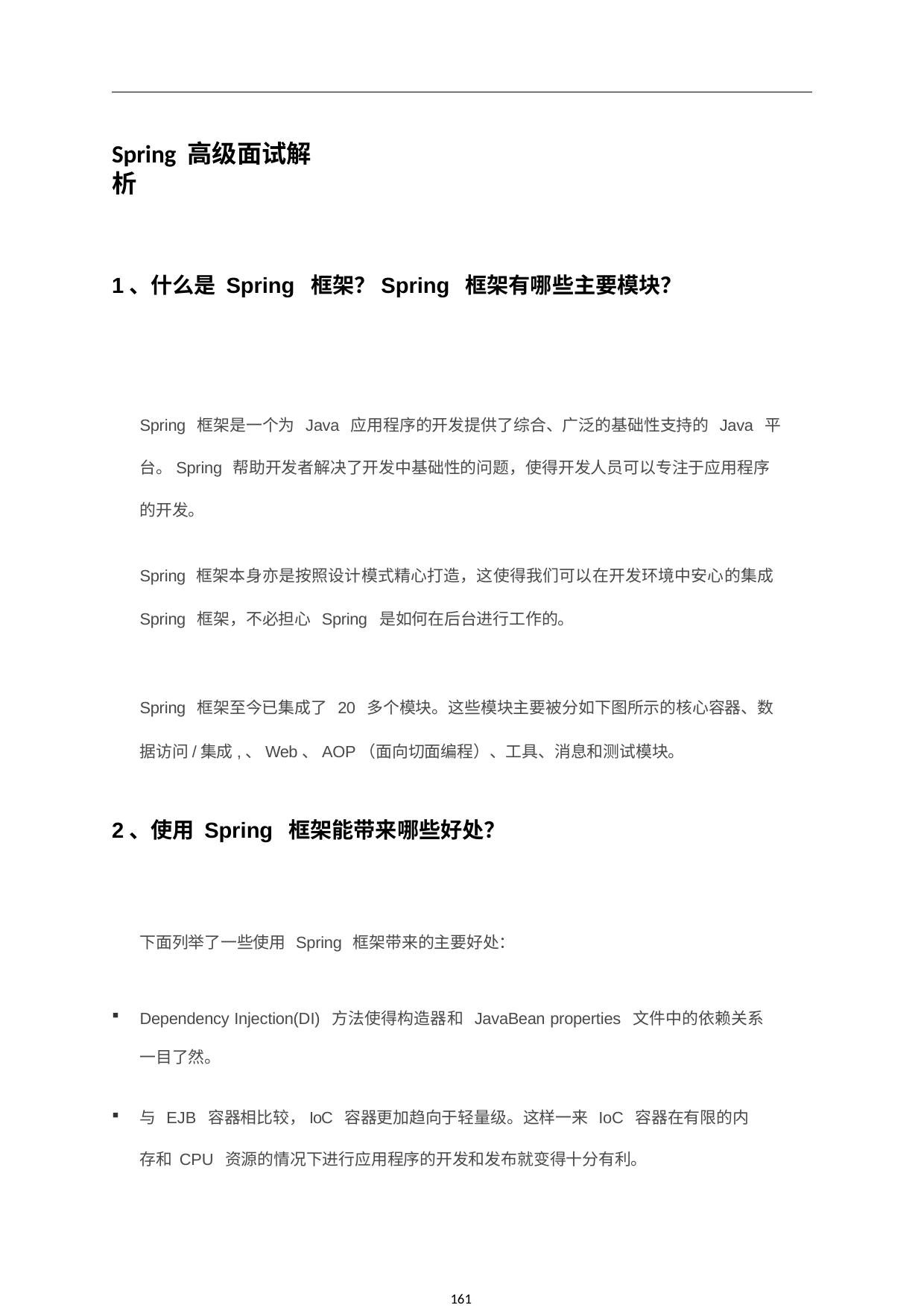

Spring 高级面试解析
1、什么是 Spring 框架？Spring 框架有哪些主要模块？
Spring 框架是一个为 Java 应用程序的开发提供了综合、广泛的基础性支持的 Java 平
台。Spring 帮助开发者解决了开发中基础性的问题，使得开发人员可以专注于应用程序 的开发。

Spring 框架本身亦是按照设计模式精心打造，这使得我们可以在开发环境中安心的集成 Spring 框架，不必担心 Spring 是如何在后台进行工作的。
Spring 框架至今已集成了 20 多个模块。这些模块主要被分如下图所示的核心容器、数

据访问/集成,、Web、AOP（面向切面编程）、工具、消息和测试模块。
2、使用 Spring 框架能带来哪些好处？
下面列举了一些使用 Spring 框架带来的主要好处：
Dependency Injection(DI) 方法使得构造器和 JavaBean properties 文件中的依赖关系
一目了然。
与 EJB 容器相比较，IoC 容器更加趋向于轻量级。这样一来 IoC 容器在有限的内存和 CPU 资源的情况下进行应用程序的开发和发布就变得十分有利。
161